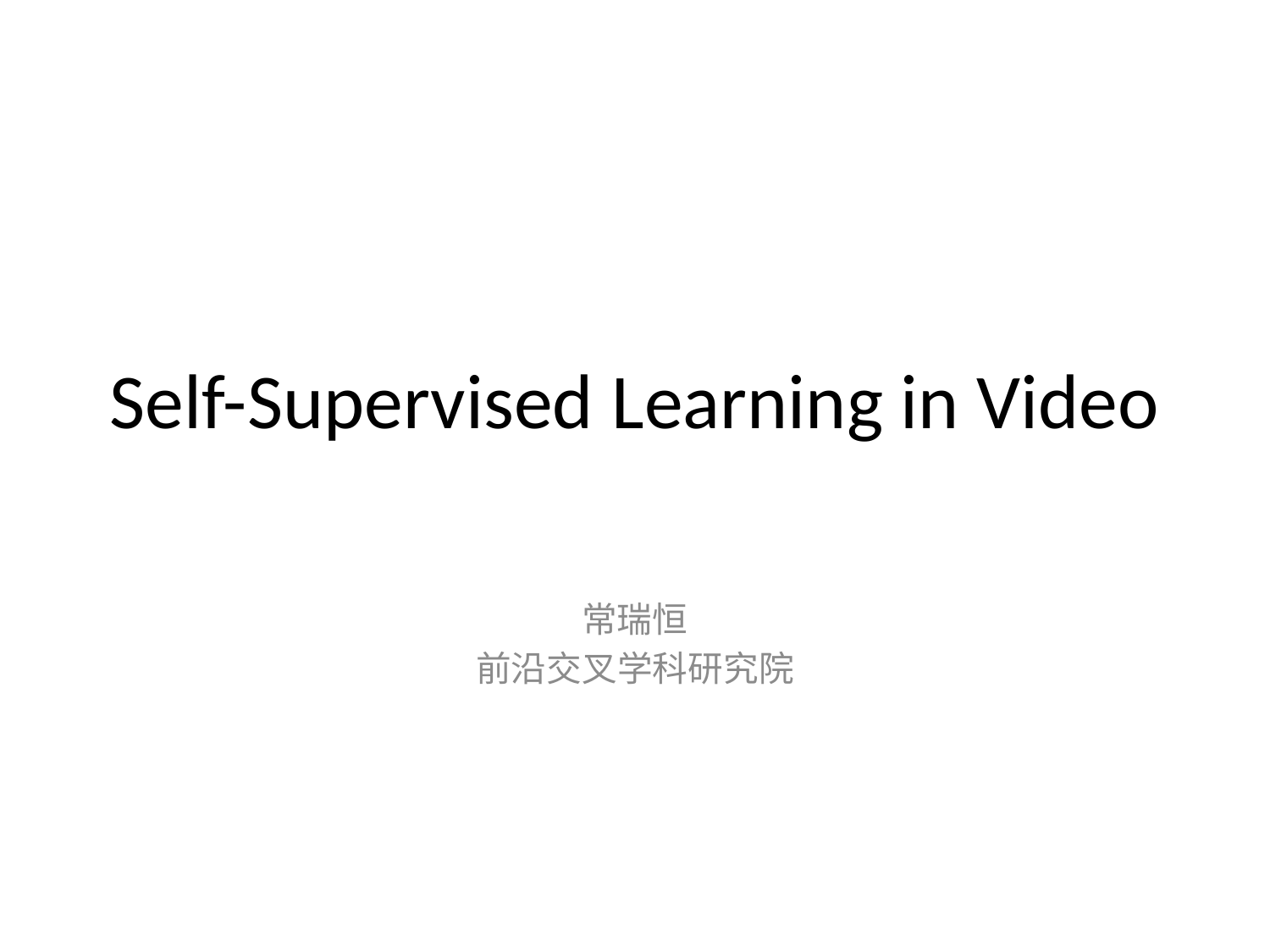

# Self-Supervised Learning in Video
常瑞恒
前沿交叉学科研究院